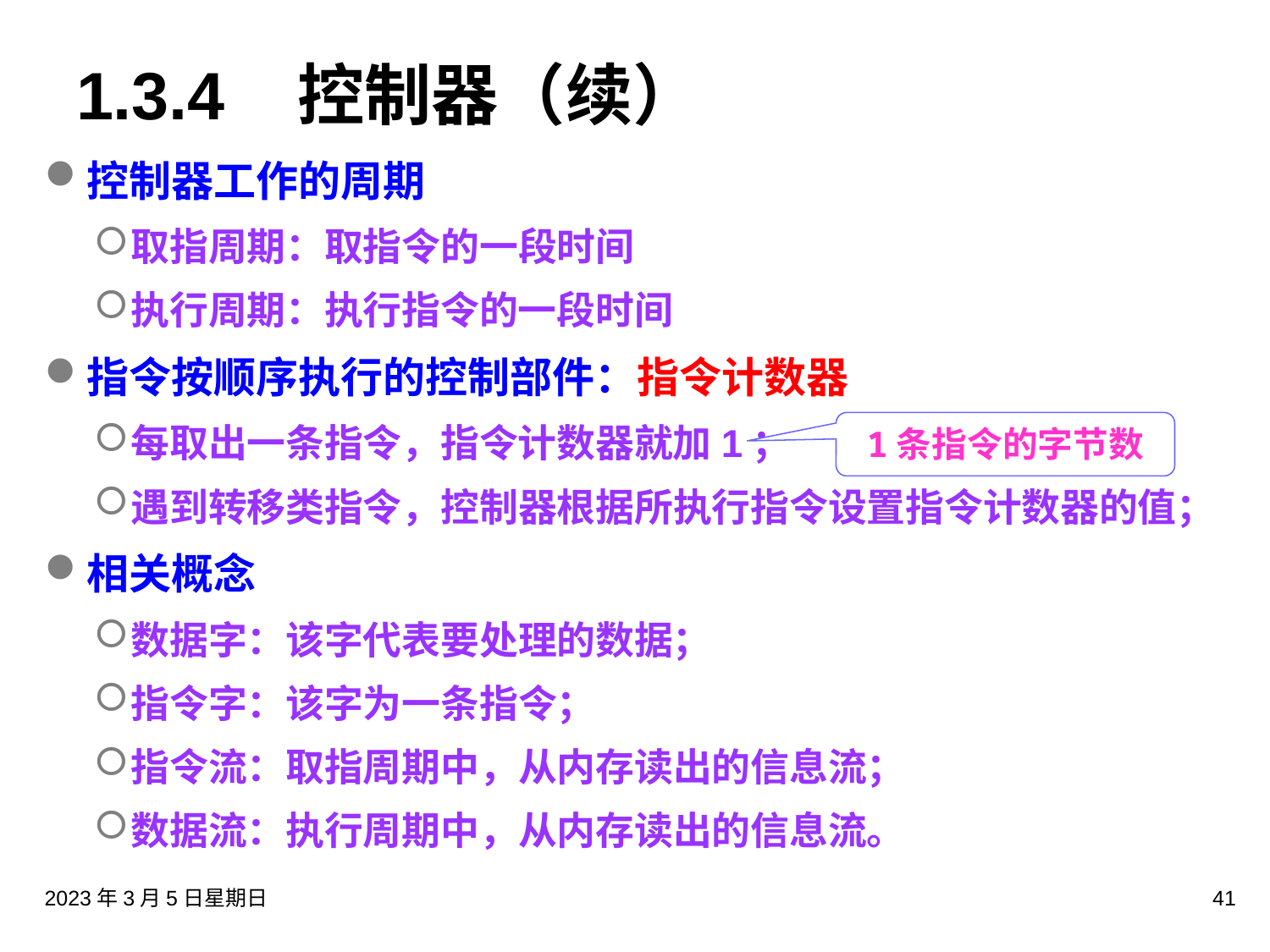

# 1.3.4   控制器（续）
控制器工作的周期
取指周期：取指令的一段时间
执行周期：执行指令的一段时间
指令按顺序执行的控制部件：指令计数器
每取出一条指令，指令计数器就加1；
遇到转移类指令，控制器根据所执行指令设置指令计数器的值；
相关概念
数据字：该字代表要处理的数据；
指令字：该字为一条指令；
指令流：取指周期中，从内存读出的信息流；
数据流：执行周期中，从内存读出的信息流。
1条指令的字节数
2023年3月5日星期日
41